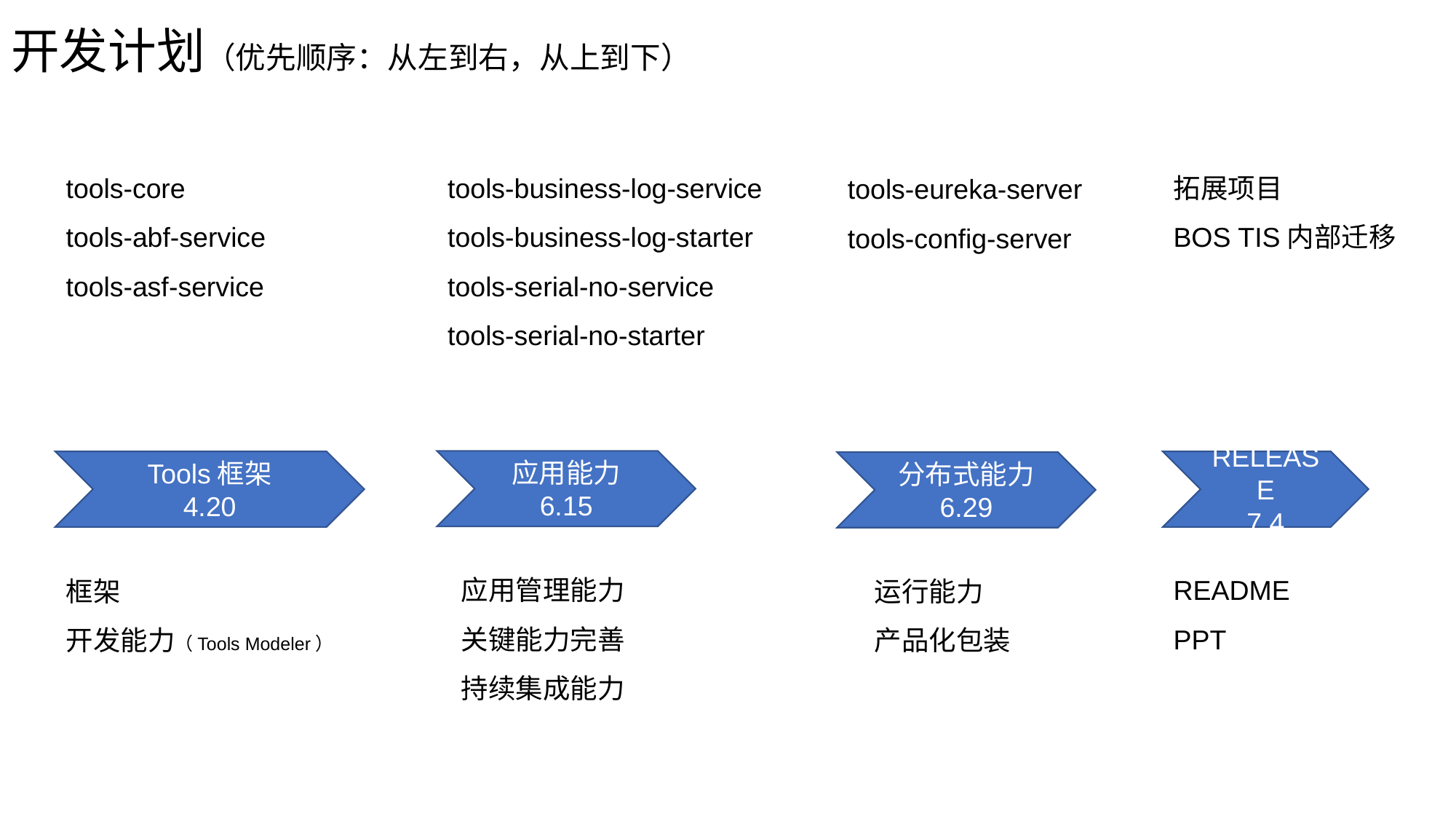

# 开发计划（优先顺序：从左到右，从上到下）
tools-core
tools-abf-service
tools-asf-service
Tools框架
4.20
框架
开发能力（Tools Modeler）
tools-business-log-service
tools-business-log-starter
tools-serial-no-service
tools-serial-no-starter
应用能力
6.15
应用管理能力
关键能力完善
持续集成能力
拓展项目
BOS TIS内部迁移
RELEASE
7.4
README
PPT
tools-eureka-server
tools-config-server
分布式能力
6.29
运行能力
产品化包装